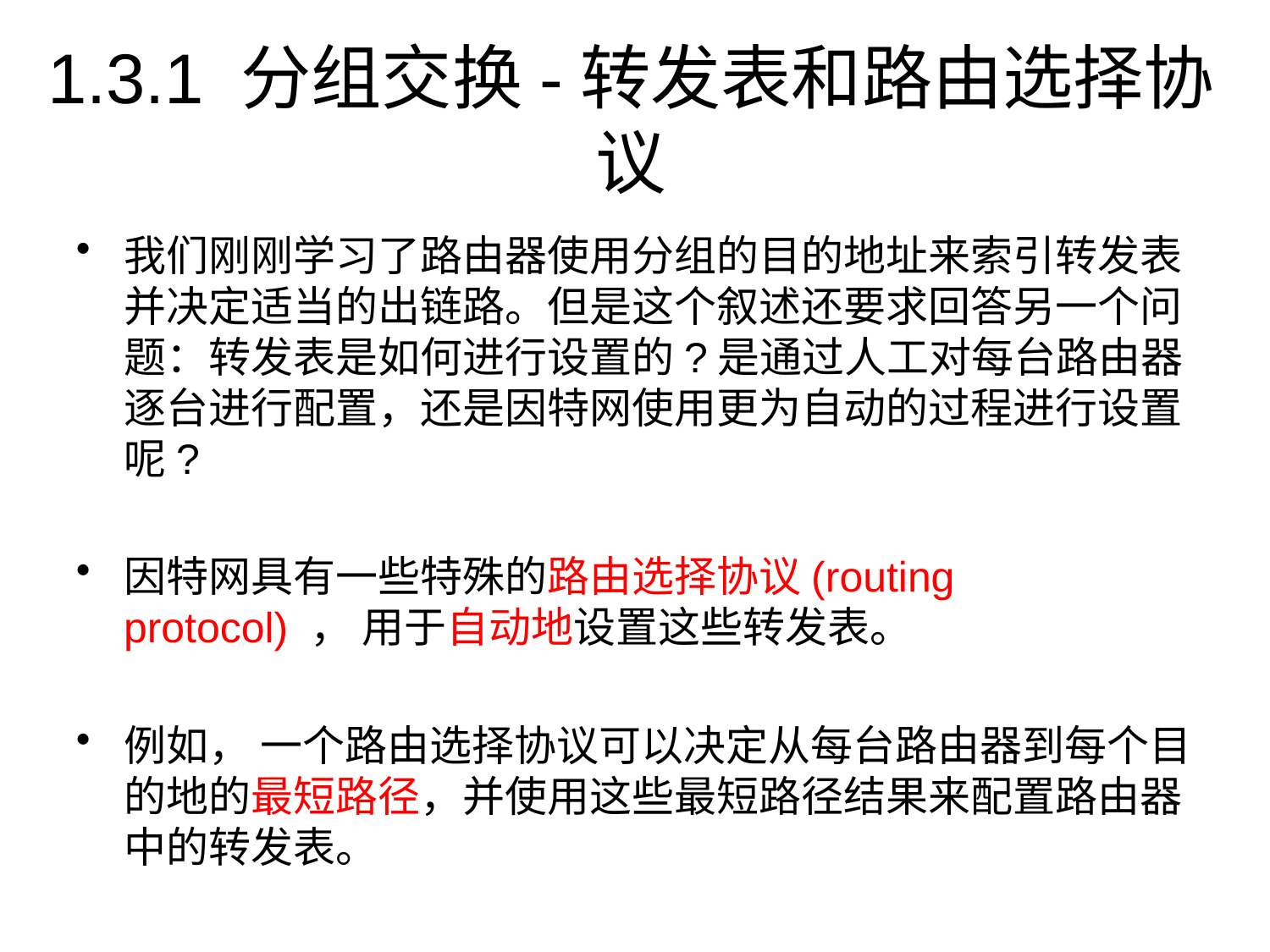

# 1.3.1 分组交换-转发表和路由选择协议
我们刚刚学习了路由器使用分组的目的地址来索引转发表并决定适当的出链路。但是这个叙述还要求回答另一个问题：转发表是如何进行设置的?是通过人工对每台路由器逐台进行配置，还是因特网使用更为自动的过程进行设置呢?

因特网具有一些特殊的路由选择协议(routing protocol) ， 用于自动地设置这些转发表。

例如， 一个路由选择协议可以决定从每台路由器到每个目的地的最短路径，并使用这些最短路径结果来配置路由器中的转发表。